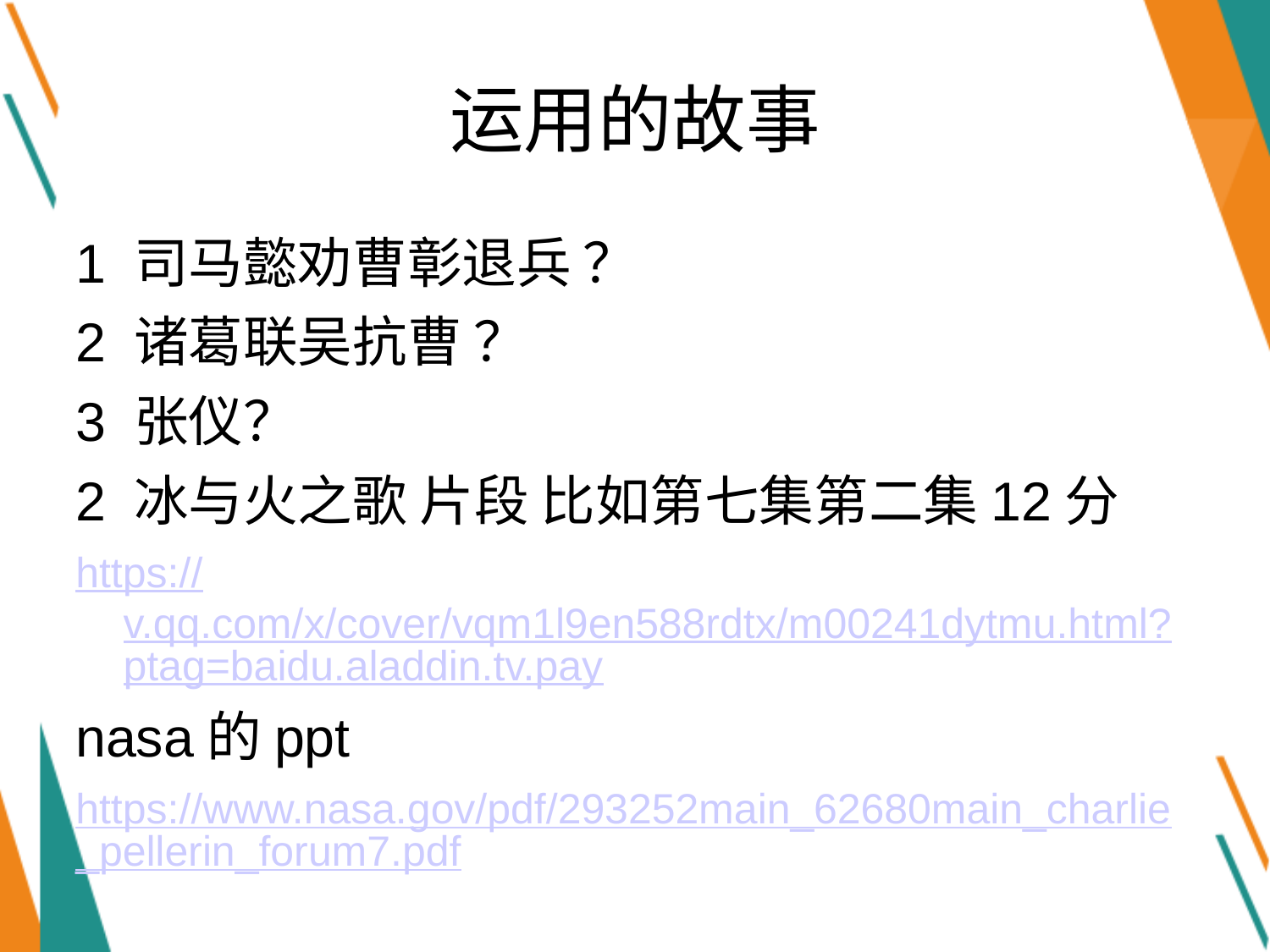

# 运用的故事
1 司马懿劝曹彰退兵 ？
2 诸葛联吴抗曹 ？
3 张仪？
2 冰与火之歌 片段 比如第七集第二集12分
https://v.qq.com/x/cover/vqm1l9en588rdtx/m00241dytmu.html?ptag=baidu.aladdin.tv.pay
nasa的ppt
https://www.nasa.gov/pdf/293252main_62680main_charlie_pellerin_forum7.pdf